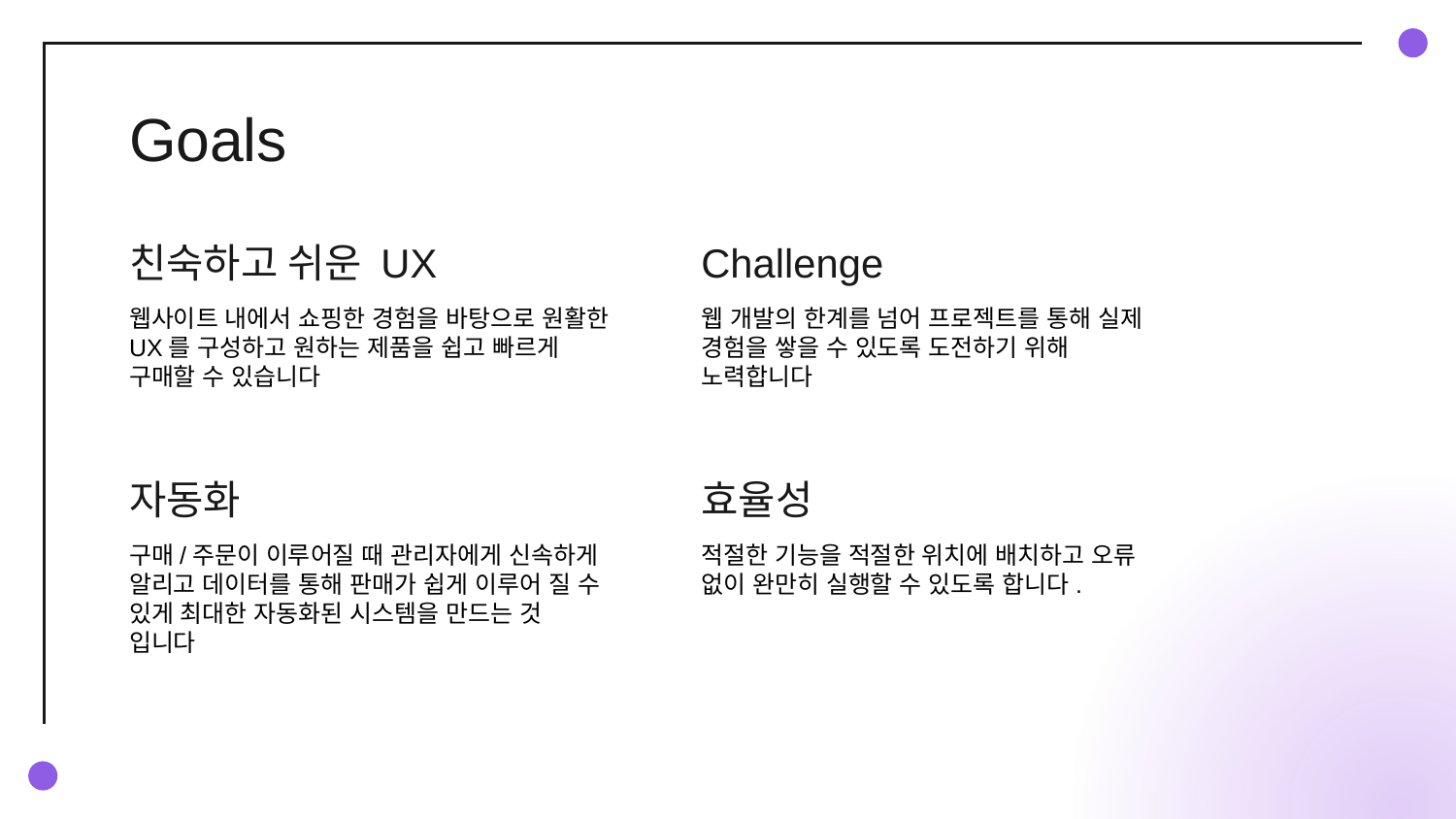

# Goals
친숙하고 쉬운 UX
Challenge
웹사이트 내에서 쇼핑한 경험을 바탕으로 원활한 UX를 구성하고 원하는 제품을 쉽고 빠르게 구매할 수 있습니다
웹 개발의 한계를 넘어 프로젝트를 통해 실제 경험을 쌓을 수 있도록 도전하기 위해 노력합니다
자동화
효율성
구매/주문이 이루어질 때 관리자에게 신속하게 알리고 데이터를 통해 판매가 쉽게 이루어 질 수 있게 최대한 자동화된 시스템을 만드는 것 입니다
적절한 기능을 적절한 위치에 배치하고 오류 없이 완만히 실행할 수 있도록 합니다.